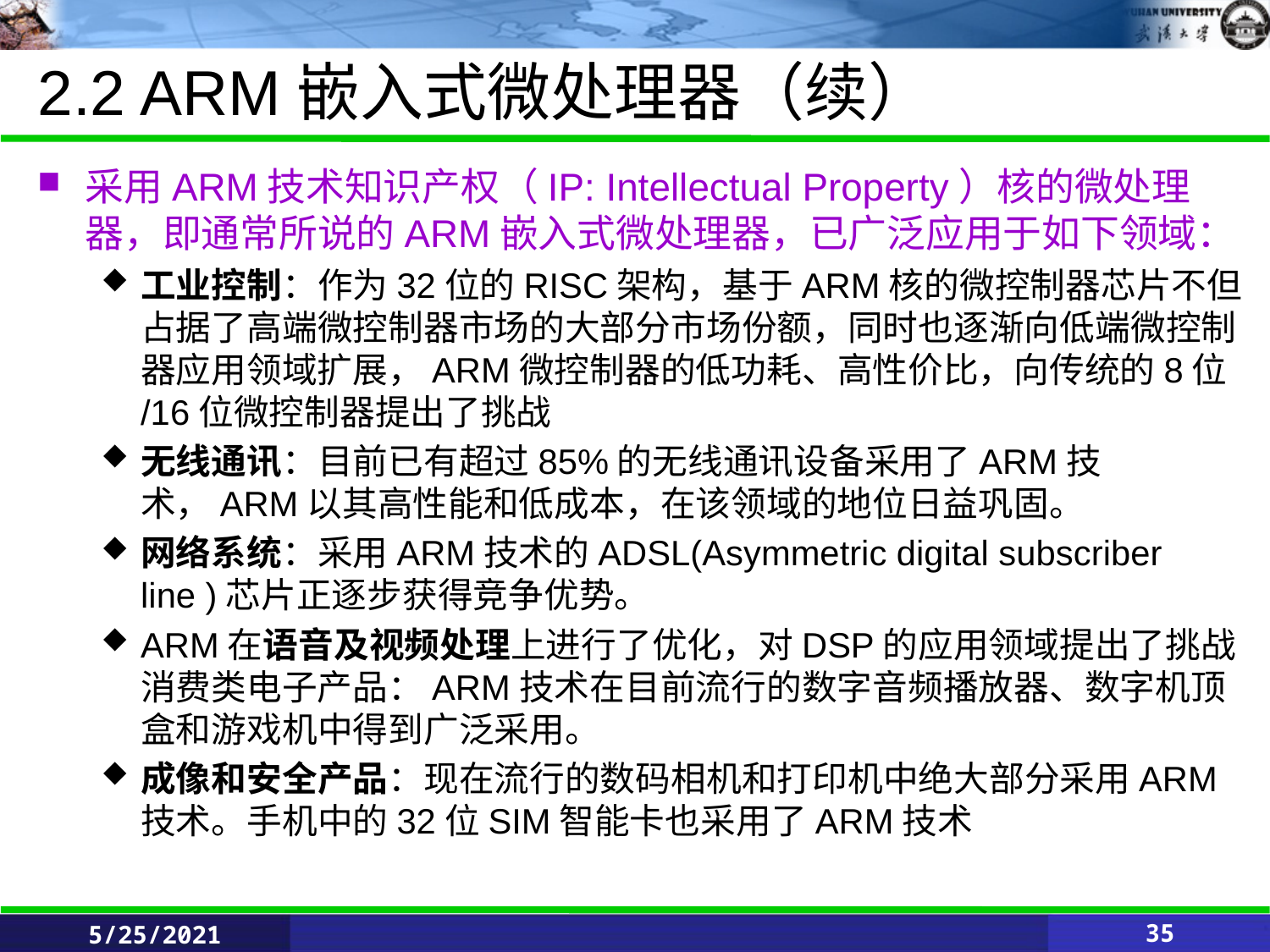

# 2.2 ARM嵌入式微处理器（续）
采用ARM技术知识产权（IP: Intellectual Property）核的微处理器，即通常所说的ARM嵌入式微处理器，已广泛应用于如下领域：
工业控制：作为32位的RISC架构，基于ARM核的微控制器芯片不但占据了高端微控制器市场的大部分市场份额，同时也逐渐向低端微控制器应用领域扩展，ARM微控制器的低功耗、高性价比，向传统的8位/16位微控制器提出了挑战
无线通讯：目前已有超过85%的无线通讯设备采用了ARM技术，ARM以其高性能和低成本，在该领域的地位日益巩固。
网络系统：采用ARM技术的ADSL(Asymmetric digital subscriber line )芯片正逐步获得竞争优势。
ARM在语音及视频处理上进行了优化，对DSP的应用领域提出了挑战消费类电子产品：ARM技术在目前流行的数字音频播放器、数字机顶盒和游戏机中得到广泛采用。
成像和安全产品：现在流行的数码相机和打印机中绝大部分采用ARM技术。手机中的32位SIM智能卡也采用了ARM技术
5/25/2021

35